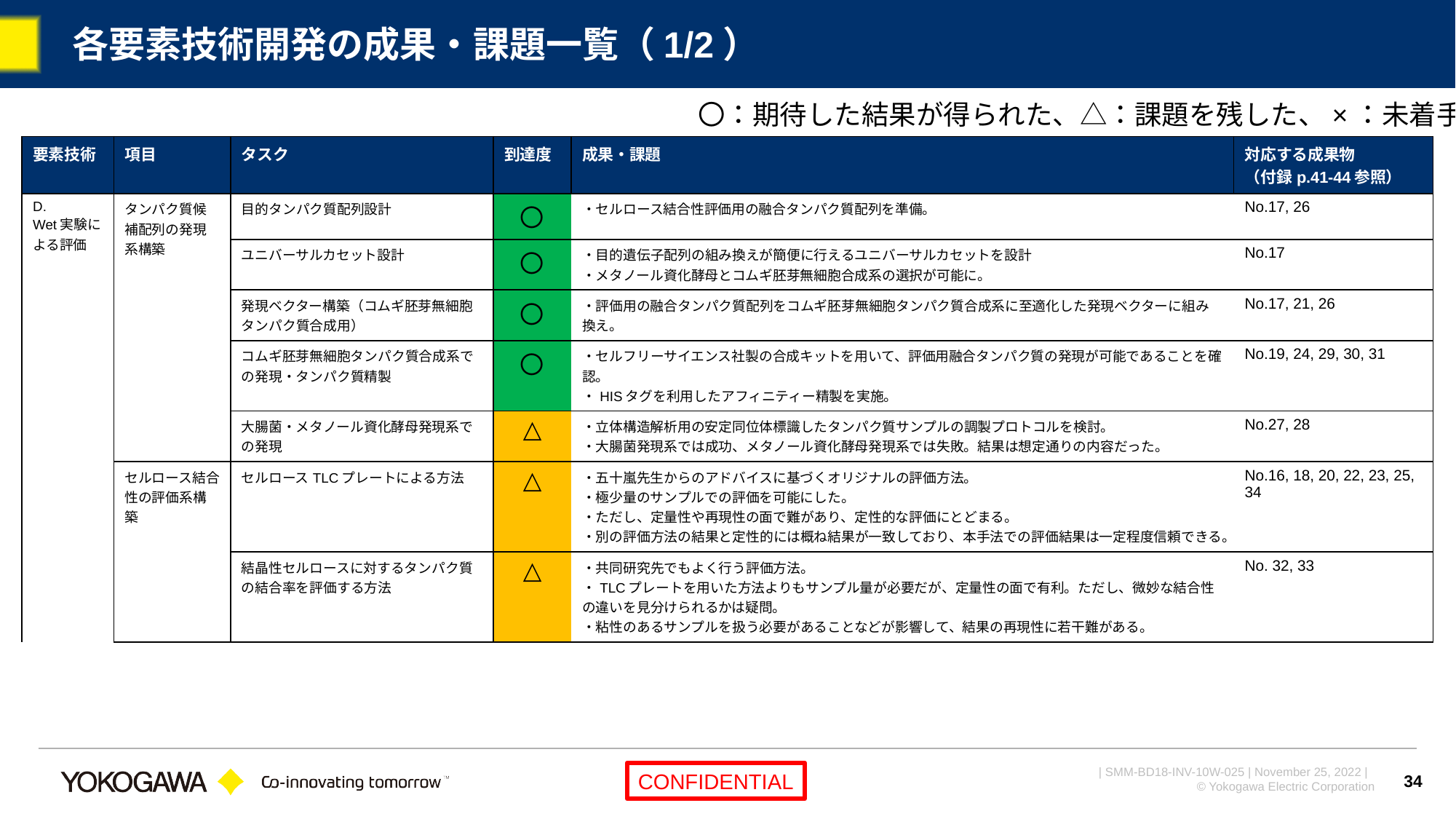

# 各要素技術開発の成果・課題一覧（1/2）
〇：期待した結果が得られた、△：課題を残した、×：未着手
| 要素技術 | 項目 | タスク | 到達度 | 成果・課題 | 対応する成果物 （付録p.41-44参照） |
| --- | --- | --- | --- | --- | --- |
| D. Wet実験による評価 | タンパク質候補配列の発現系構築 | 目的タンパク質配列設計 | 〇 | ・セルロース結合性評価用の融合タンパク質配列を準備。 | No.17, 26 |
|  |  | ユニバーサルカセット設計 | 〇 | ・目的遺伝子配列の組み換えが簡便に行えるユニバーサルカセットを設計 ・メタノール資化酵母とコムギ胚芽無細胞合成系の選択が可能に。 | No.17 |
|  |  | 発現ベクター構築（コムギ胚芽無細胞タンパク質合成用） | 〇 | ・評価用の融合タンパク質配列をコムギ胚芽無細胞タンパク質合成系に至適化した発現ベクターに組み換え。 | No.17, 21, 26 |
|  |  | コムギ胚芽無細胞タンパク質合成系での発現・タンパク質精製 | 〇 | ・セルフリーサイエンス社製の合成キットを用いて、評価用融合タンパク質の発現が可能であることを確認。 ・HISタグを利用したアフィニティー精製を実施。 | No.19, 24, 29, 30, 31 |
|  |  | 大腸菌・メタノール資化酵母発現系での発現 | △ | ・立体構造解析用の安定同位体標識したタンパク質サンプルの調製プロトコルを検討。 ・大腸菌発現系では成功、メタノール資化酵母発現系では失敗。結果は想定通りの内容だった。 | No.27, 28 |
|  | セルロース結合性の評価系構築 | セルロースTLCプレートによる方法 | △ | ・五十嵐先生からのアドバイスに基づくオリジナルの評価方法。 ・極少量のサンプルでの評価を可能にした。 ・ただし、定量性や再現性の面で難があり、定性的な評価にとどまる。 ・別の評価方法の結果と定性的には概ね結果が一致しており、本手法での評価結果は一定程度信頼できる。 | No.16, 18, 20, 22, 23, 25, 34 |
|  |  | 結晶性セルロースに対するタンパク質の結合率を評価する方法 | △ | ・共同研究先でもよく行う評価方法。 ・TLCプレートを用いた方法よりもサンプル量が必要だが、定量性の面で有利。ただし、微妙な結合性の違いを見分けられるかは疑問。 ・粘性のあるサンプルを扱う必要があることなどが影響して、結果の再現性に若干難がある。 | No. 32, 33 |
34